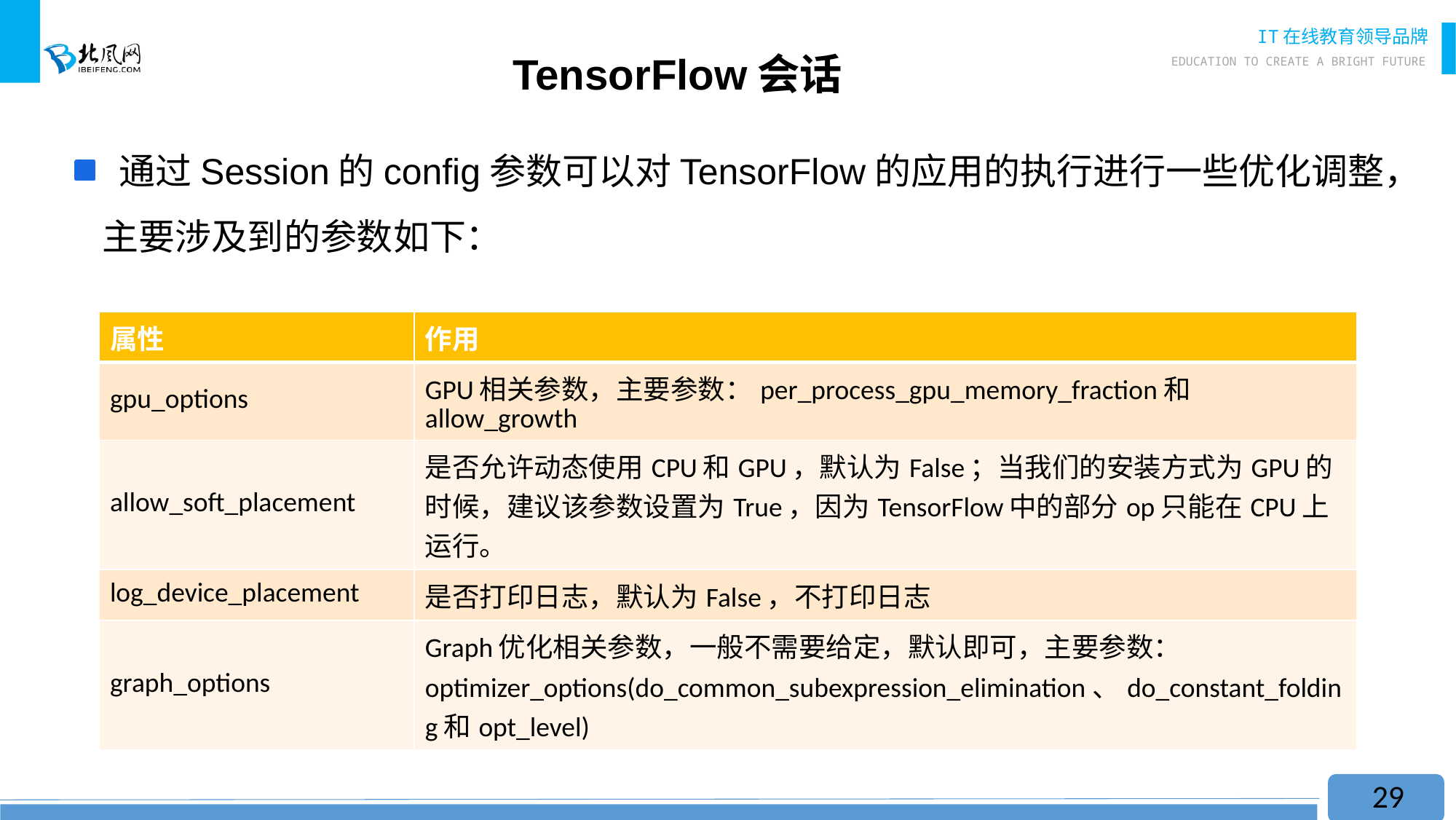

# TensorFlow会话
 通过Session的config参数可以对TensorFlow的应用的执行进行一些优化调整，主要涉及到的参数如下：
| 属性 | 作用 |
| --- | --- |
| gpu\_options | GPU相关参数，主要参数：per\_process\_gpu\_memory\_fraction和allow\_growth |
| allow\_soft\_placement | 是否允许动态使用CPU和GPU，默认为False；当我们的安装方式为GPU的时候，建议该参数设置为True，因为TensorFlow中的部分op只能在CPU上运行。 |
| log\_device\_placement | 是否打印日志，默认为False，不打印日志 |
| graph\_options | Graph优化相关参数，一般不需要给定，默认即可，主要参数：optimizer\_options(do\_common\_subexpression\_elimination、do\_constant\_folding和opt\_level) |